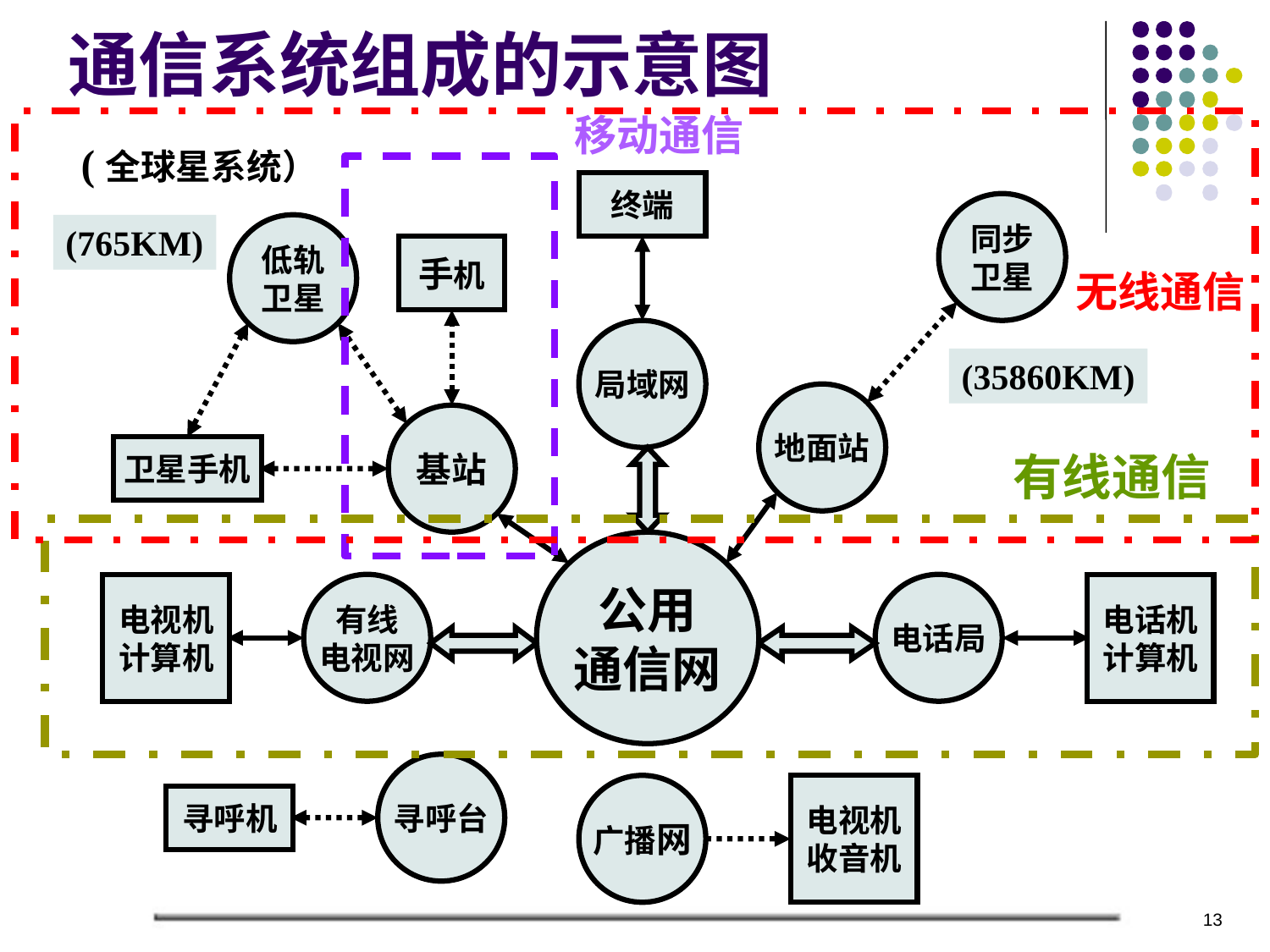

# 通信系统组成的示意图
移动通信

(全球星系统）

终端
同步
卫星
(765KM)
低轨
卫星
手机
无线通信
局域网
(35860KM)
地面站
基站
卫星手机
有线通信

公用
通信网
电视机
计算机
有线
电视网
电话局
电话机
计算机

寻呼台
广播网
电视机
收音机
寻呼机

13